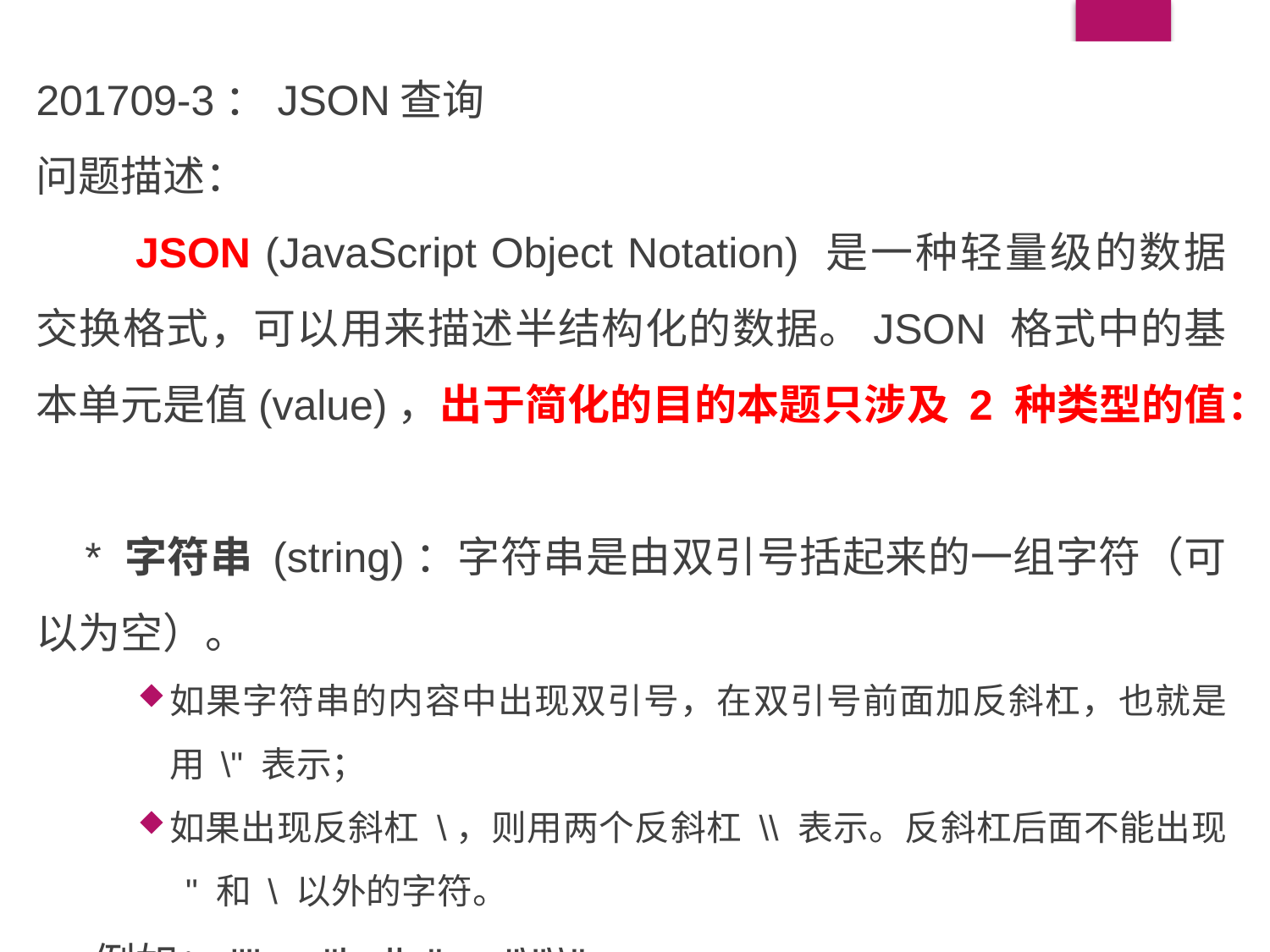

201709-3：JSON查询
问题描述：
　　JSON (JavaScript Object Notation) 是一种轻量级的数据交换格式，可以用来描述半结构化的数据。JSON 格式中的基本单元是值(value)，出于简化的目的本题只涉及 2 种类型的值：
    * 字符串 (string)：字符串是由双引号括起来的一组字符（可以为空）。
如果字符串的内容中出现双引号，在双引号前面加反斜杠，也就是用 \" 表示；
如果出现反斜杠 \，则用两个反斜杠 \\ 表示。反斜杠后面不能出现 " 和 \ 以外的字符。
     例如：""、"hello"、"\"\\"。
#